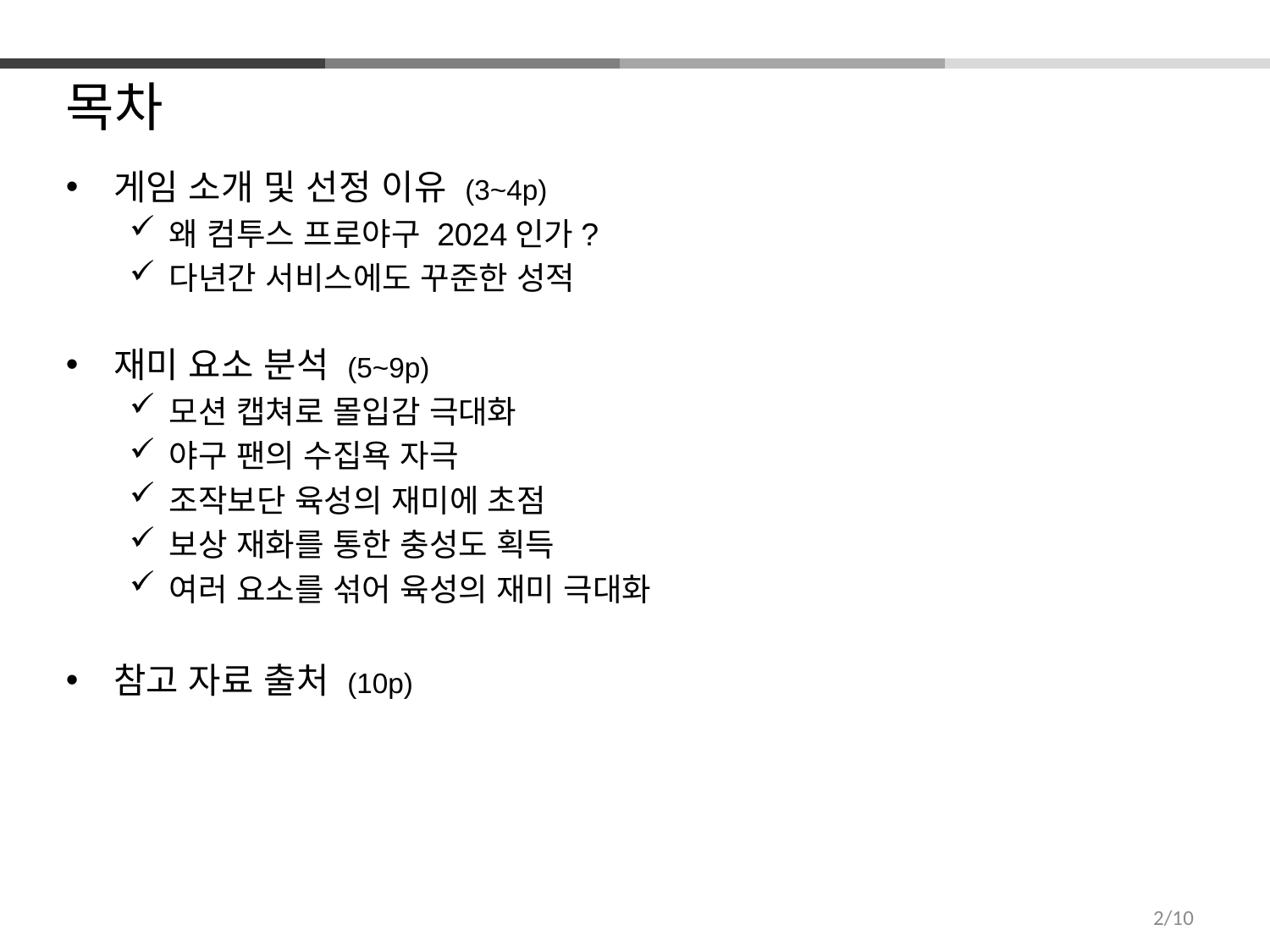

목차
게임 소개 및 선정 이유 (3~4p)
왜 컴투스 프로야구 2024인가?
다년간 서비스에도 꾸준한 성적

재미 요소 분석 (5~9p)
모션 캡쳐로 몰입감 극대화
야구 팬의 수집욕 자극
조작보단 육성의 재미에 초점
보상 재화를 통한 충성도 획득
여러 요소를 섞어 육성의 재미 극대화

참고 자료 출처 (10p)

2/10